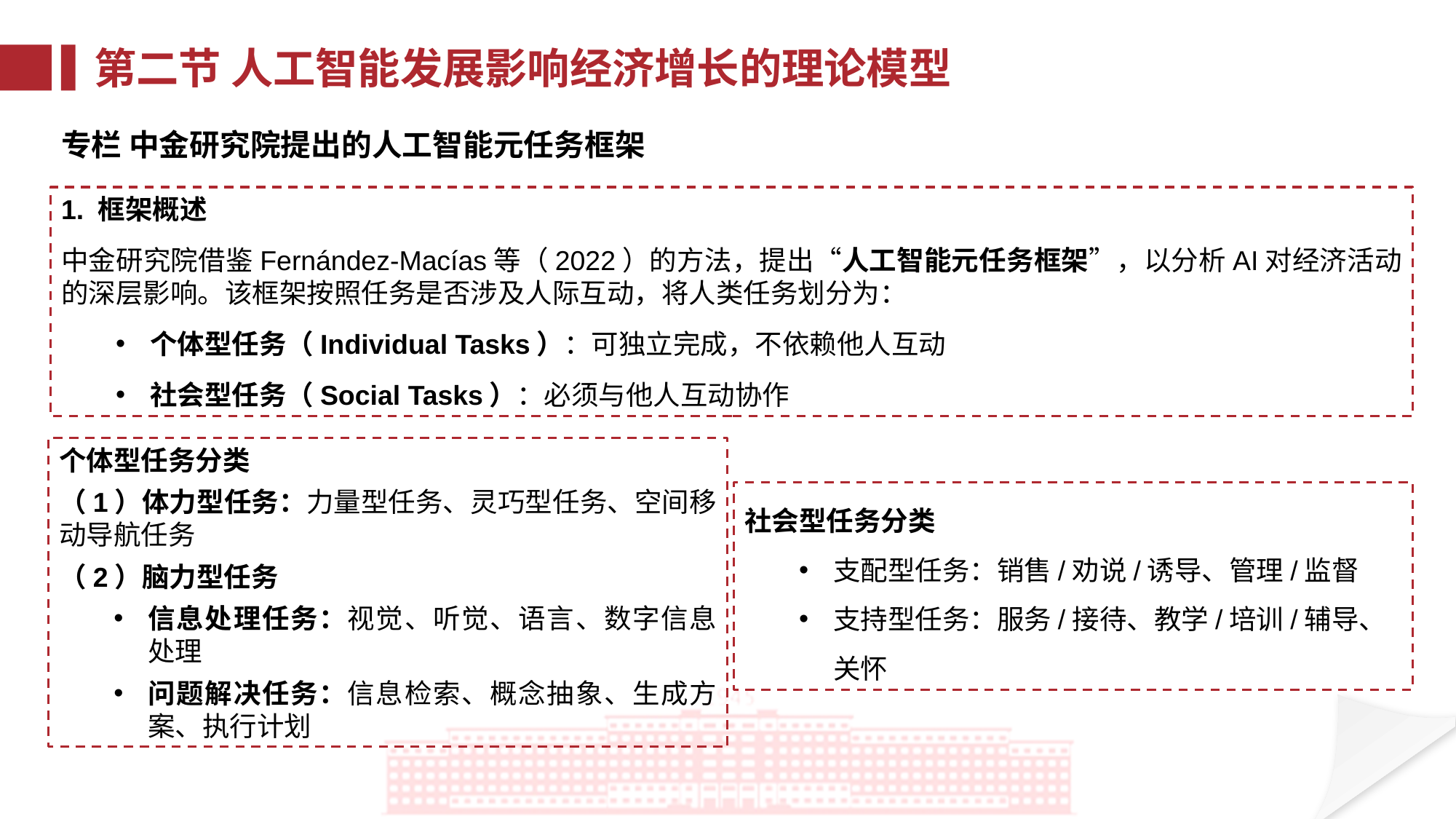

第二节 人工智能发展影响经济增长的理论模型
专栏 中金研究院提出的人工智能元任务框架
1. 框架概述
中金研究院借鉴Fernández-Macías等（2022）的方法，提出“人工智能元任务框架”，以分析AI对经济活动的深层影响。该框架按照任务是否涉及人际互动，将人类任务划分为：
个体型任务（Individual Tasks）：可独立完成，不依赖他人互动
社会型任务（Social Tasks）：必须与他人互动协作
个体型任务分类
（1）体力型任务：力量型任务、灵巧型任务、空间移动导航任务
（2）脑力型任务
信息处理任务：视觉、听觉、语言、数字信息处理
问题解决任务：信息检索、概念抽象、生成方案、执行计划
社会型任务分类
支配型任务：销售/劝说/诱导、管理/监督
支持型任务：服务/接待、教学/培训/辅导、关怀